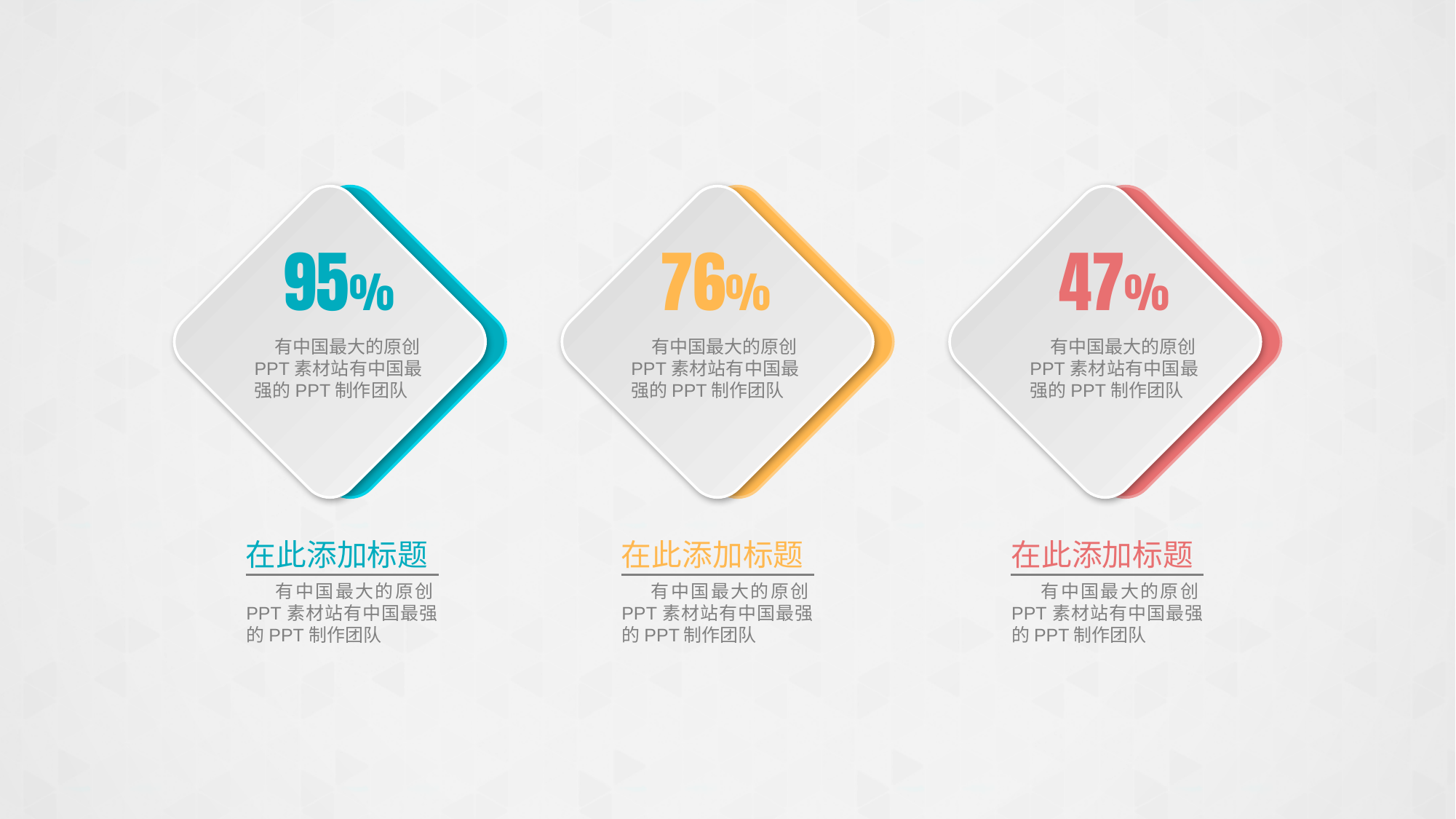

95%
76%
47%
    有中国最大的原创PPT素材站有中国最强的PPT制作团队
    有中国最大的原创PPT素材站有中国最强的PPT制作团队
    有中国最大的原创PPT素材站有中国最强的PPT制作团队
在此添加标题
在此添加标题
在此添加标题
    有中国最大的原创PPT素材站有中国最强的PPT制作团队
    有中国最大的原创PPT素材站有中国最强的PPT制作团队
    有中国最大的原创PPT素材站有中国最强的PPT制作团队